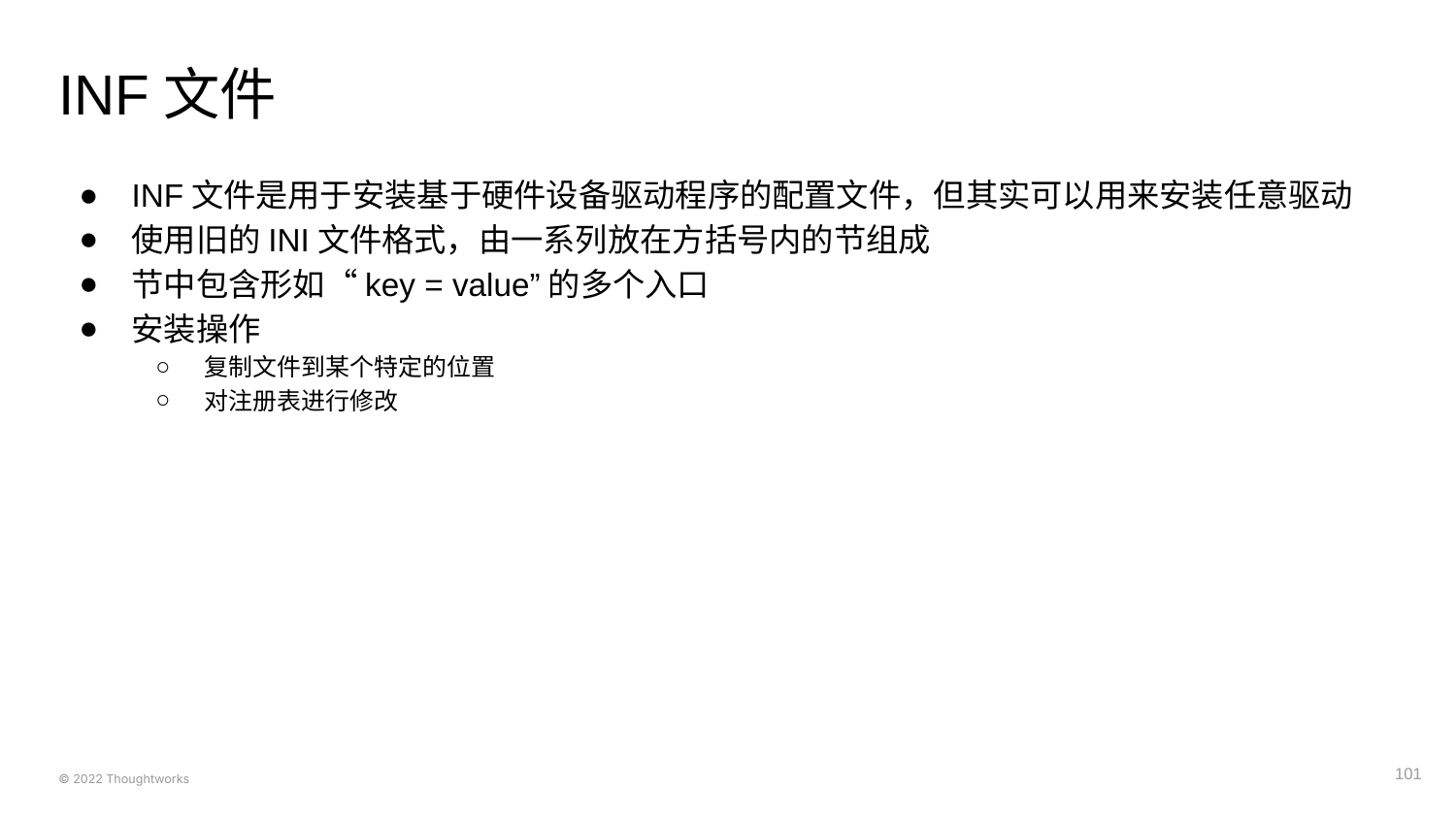

# INF文件
INF文件是用于安装基于硬件设备驱动程序的配置文件，但其实可以用来安装任意驱动
使用旧的INI文件格式，由一系列放在方括号内的节组成
节中包含形如“key = value”的多个入口
安装操作
复制文件到某个特定的位置
对注册表进行修改
101